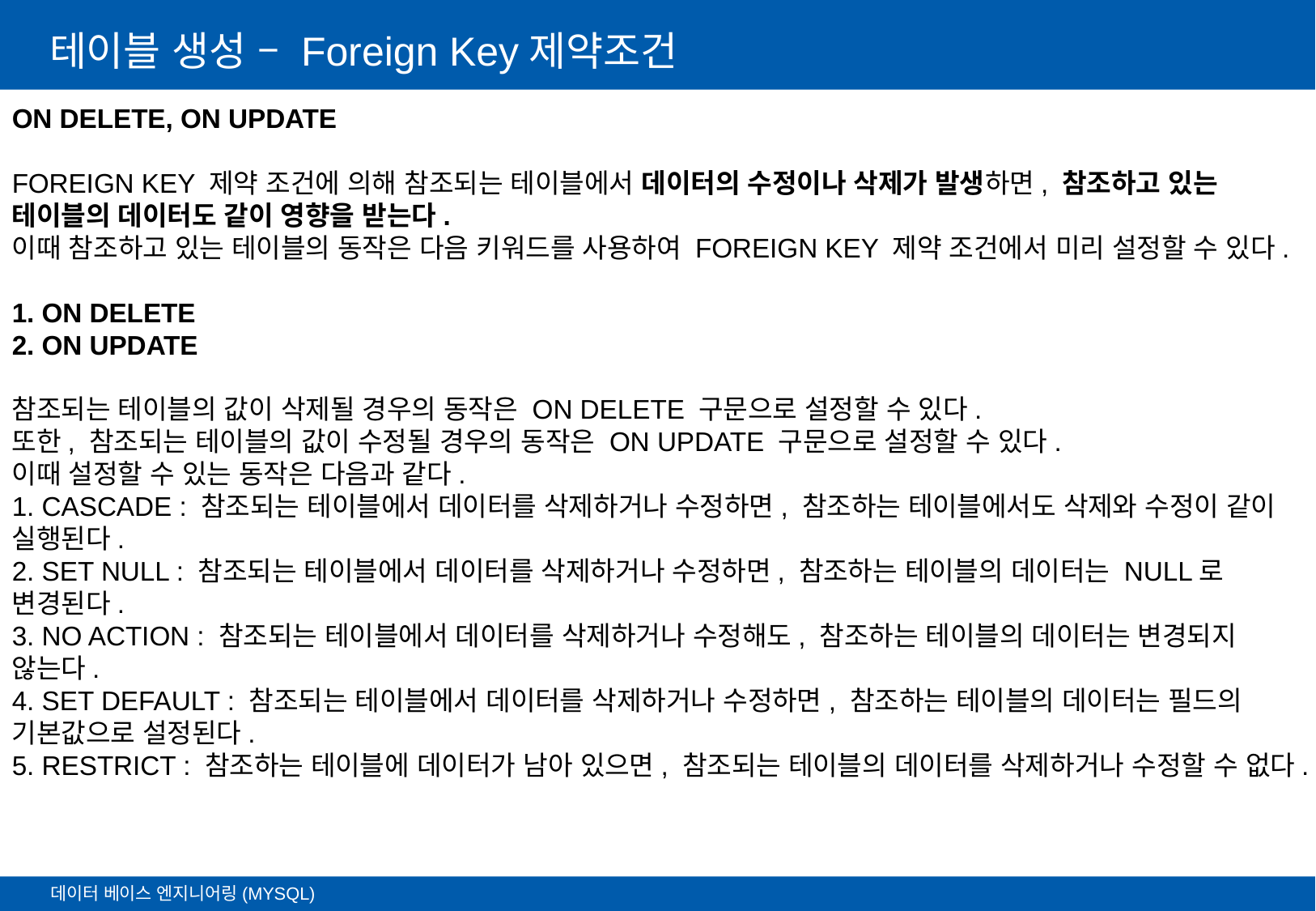

# 테이블 생성 – Foreign Key제약조건
ON DELETE, ON UPDATE

FOREIGN KEY 제약 조건에 의해 참조되는 테이블에서 데이터의 수정이나 삭제가 발생하면, 참조하고 있는 테이블의 데이터도 같이 영향을 받는다.
이때 참조하고 있는 테이블의 동작은 다음 키워드를 사용하여 FOREIGN KEY 제약 조건에서 미리 설정할 수 있다.

1. ON DELETE
2. ON UPDATE

참조되는 테이블의 값이 삭제될 경우의 동작은 ON DELETE 구문으로 설정할 수 있다.
또한, 참조되는 테이블의 값이 수정될 경우의 동작은 ON UPDATE 구문으로 설정할 수 있다.
이때 설정할 수 있는 동작은 다음과 같다.
1. CASCADE : 참조되는 테이블에서 데이터를 삭제하거나 수정하면, 참조하는 테이블에서도 삭제와 수정이 같이 실행된다.
2. SET NULL : 참조되는 테이블에서 데이터를 삭제하거나 수정하면, 참조하는 테이블의 데이터는 NULL로 변경된다.
3. NO ACTION : 참조되는 테이블에서 데이터를 삭제하거나 수정해도, 참조하는 테이블의 데이터는 변경되지 않는다.
4. SET DEFAULT : 참조되는 테이블에서 데이터를 삭제하거나 수정하면, 참조하는 테이블의 데이터는 필드의 기본값으로 설정된다.
5. RESTRICT : 참조하는 테이블에 데이터가 남아 있으면, 참조되는 테이블의 데이터를 삭제하거나 수정할 수 없다.